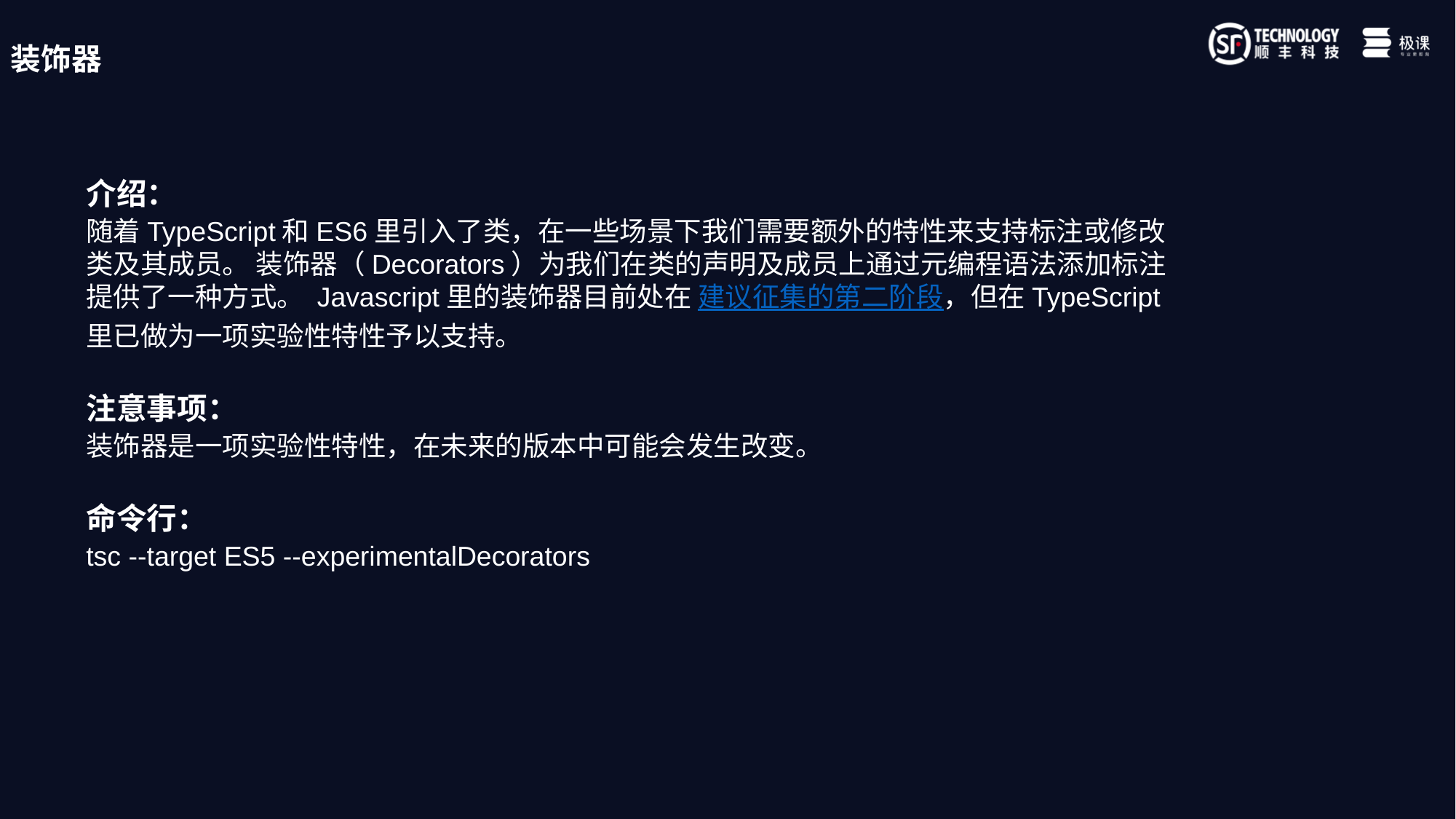

装饰器
介绍：
随着TypeScript和ES6里引入了类，在一些场景下我们需要额外的特性来支持标注或修改类及其成员。 装饰器（Decorators）为我们在类的声明及成员上通过元编程语法添加标注提供了一种方式。 Javascript里的装饰器目前处在 建议征集的第二阶段，但在TypeScript里已做为一项实验性特性予以支持。
注意事项：
装饰器是一项实验性特性，在未来的版本中可能会发生改变。
命令行：
tsc --target ES5 --experimentalDecorators